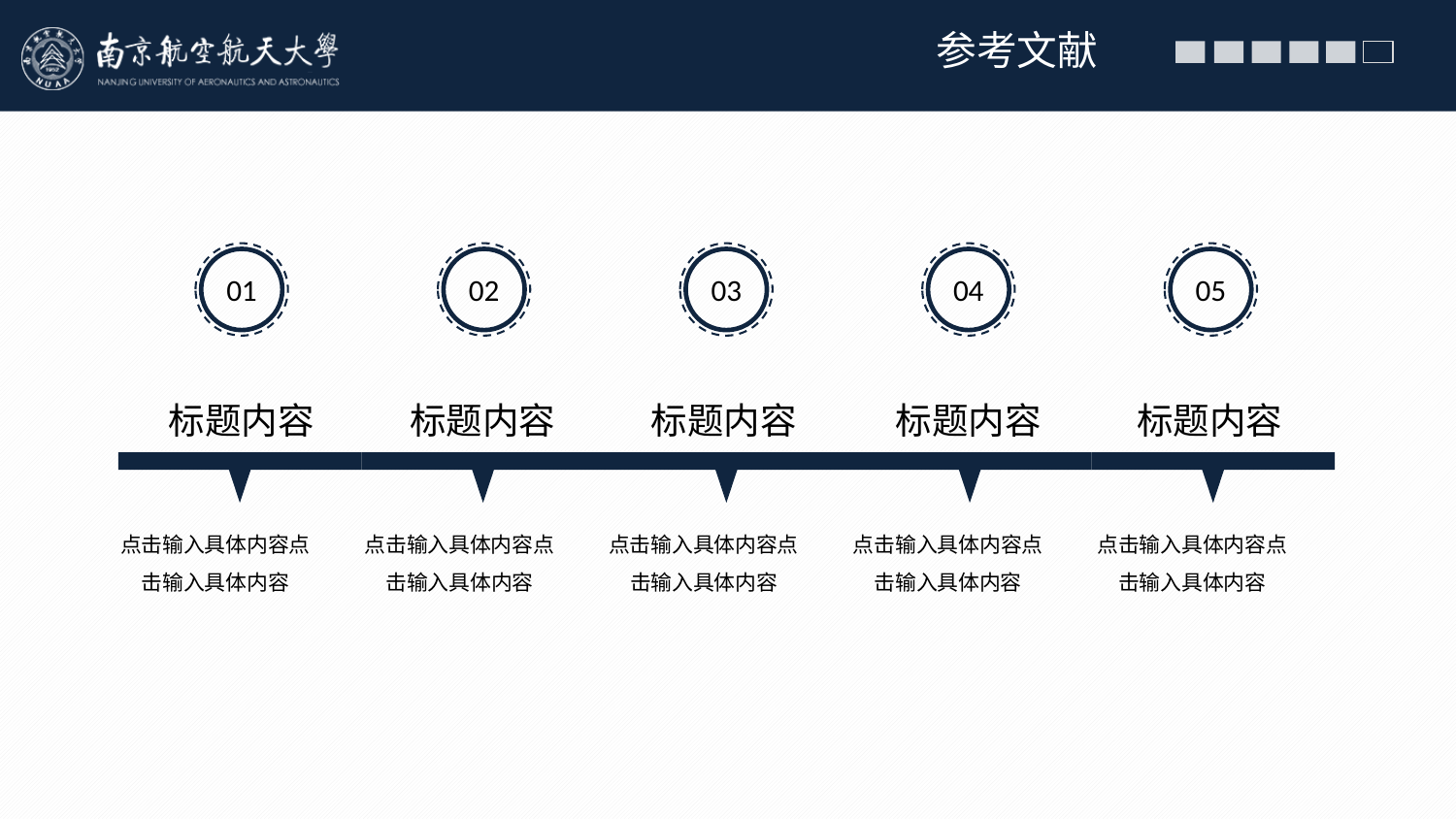

参考文献

01
02
03
04
05
标题内容
标题内容
标题内容
标题内容
标题内容

点击输入具体内容点击输入具体内容
点击输入具体内容点击输入具体内容
点击输入具体内容点击输入具体内容
点击输入具体内容点击输入具体内容
点击输入具体内容点击输入具体内容